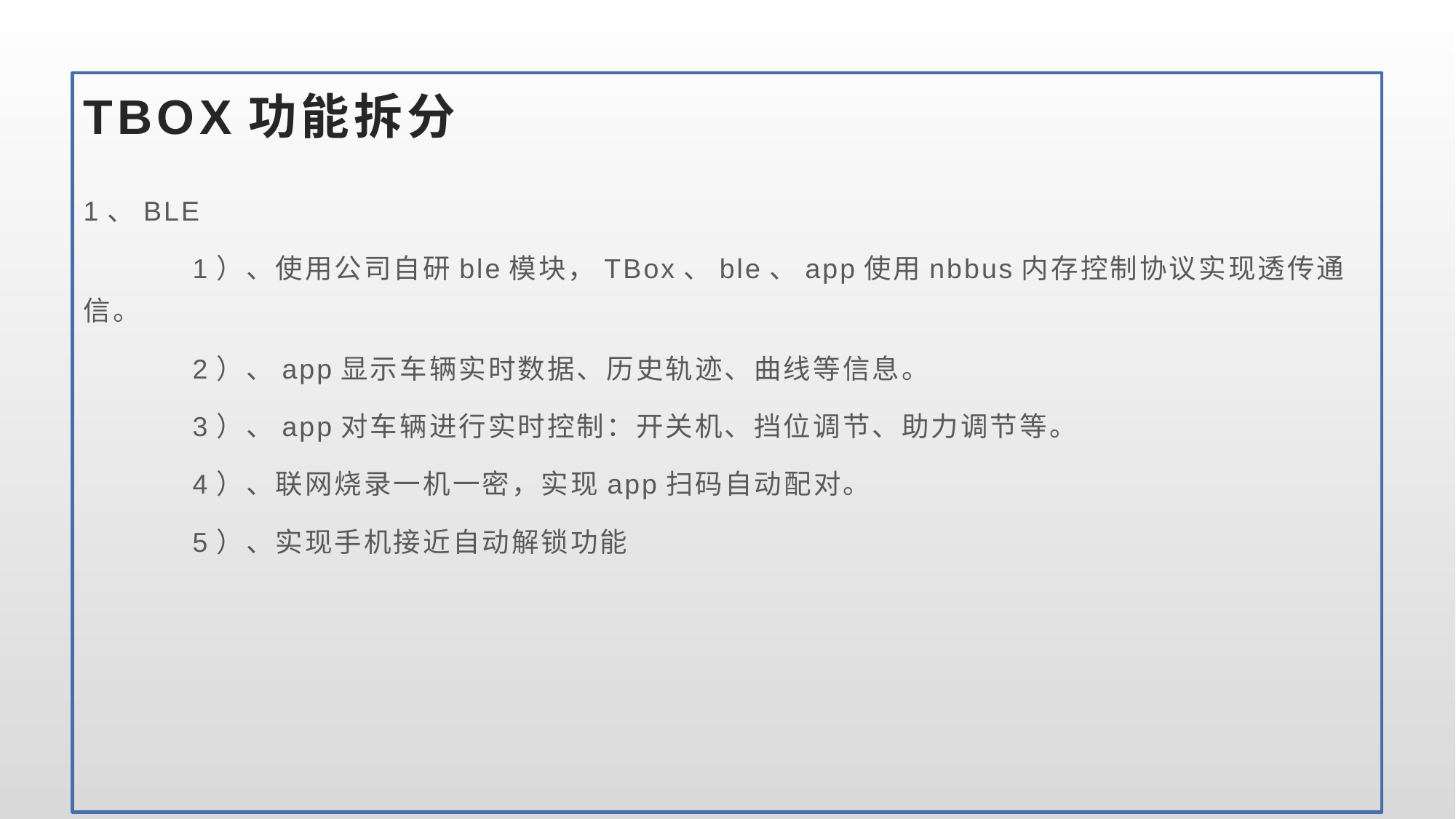

# TBOX功能拆分

1、BLE
	1）、使用公司自研ble模块，TBox、ble、app使用nbbus内存控制协议实现透传通信。
	2）、app显示车辆实时数据、历史轨迹、曲线等信息。
	3）、app对车辆进行实时控制：开关机、挡位调节、助力调节等。
	4）、联网烧录一机一密，实现app扫码自动配对。
	5）、实现手机接近自动解锁功能